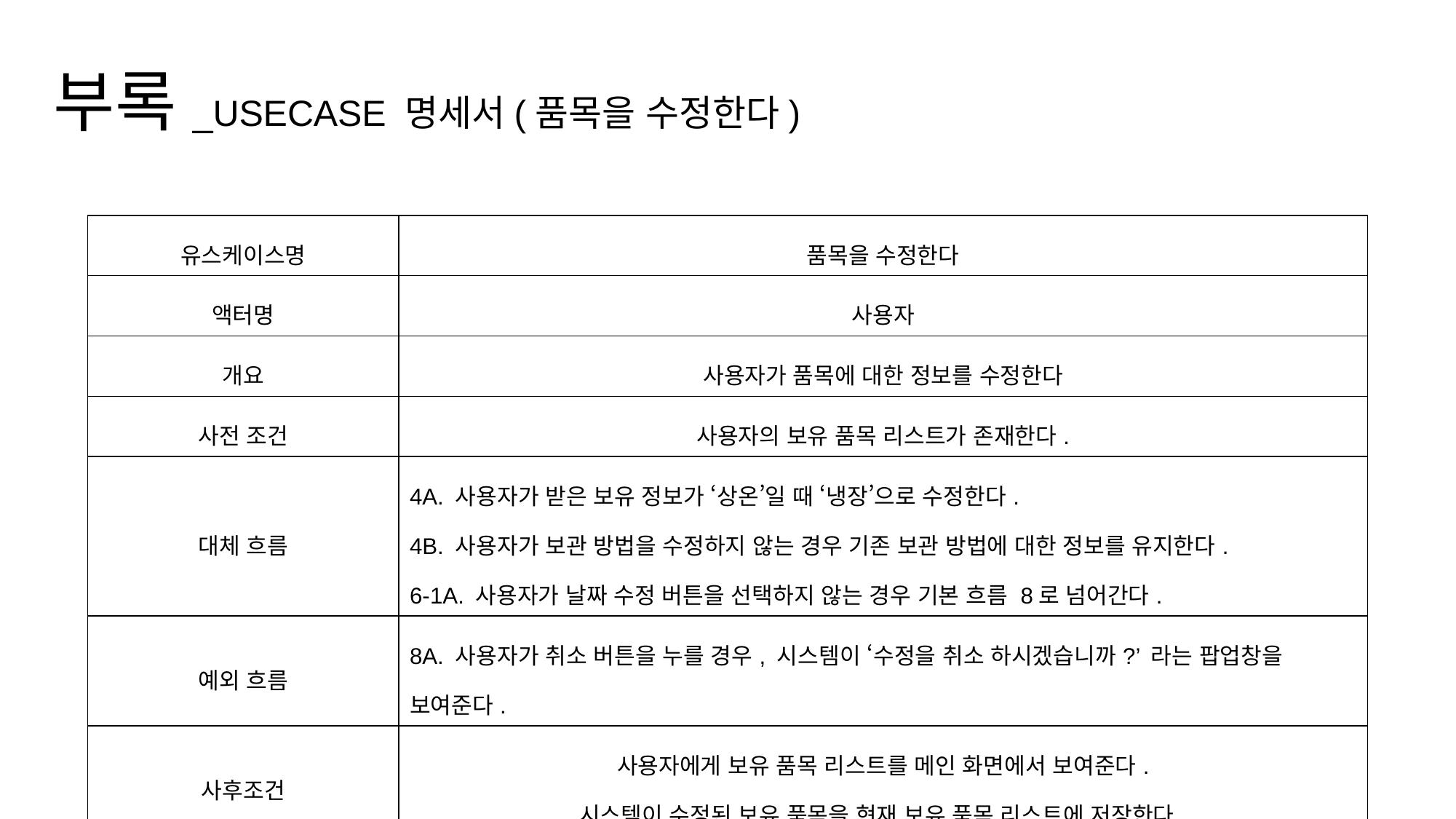

부록_USECASE 명세서(품목을 수정한다)
| 유스케이스명 | 품목을 수정한다 |
| --- | --- |
| 액터명 | 사용자 |
| 개요 | 사용자가 품목에 대한 정보를 수정한다 |
| 사전 조건 | 사용자의 보유 품목 리스트가 존재한다. |
| 대체 흐름 | 4A. 사용자가 받은 보유 정보가 ‘상온’일 때 ‘냉장’으로 수정한다. 4B. 사용자가 보관 방법을 수정하지 않는 경우 기존 보관 방법에 대한 정보를 유지한다. 6-1A. 사용자가 날짜 수정 버튼을 선택하지 않는 경우 기본 흐름 8로 넘어간다. |
| 예외 흐름 | 8A. 사용자가 취소 버튼을 누를 경우, 시스템이 ‘수정을 취소 하시겠습니까?’ 라는 팝업창을 보여준다. |
| 사후조건 | 사용자에게 보유 품목 리스트를 메인 화면에서 보여준다. 시스템이 수정된 보유 품목을 현재 보유 품목 리스트에 저장한다. |